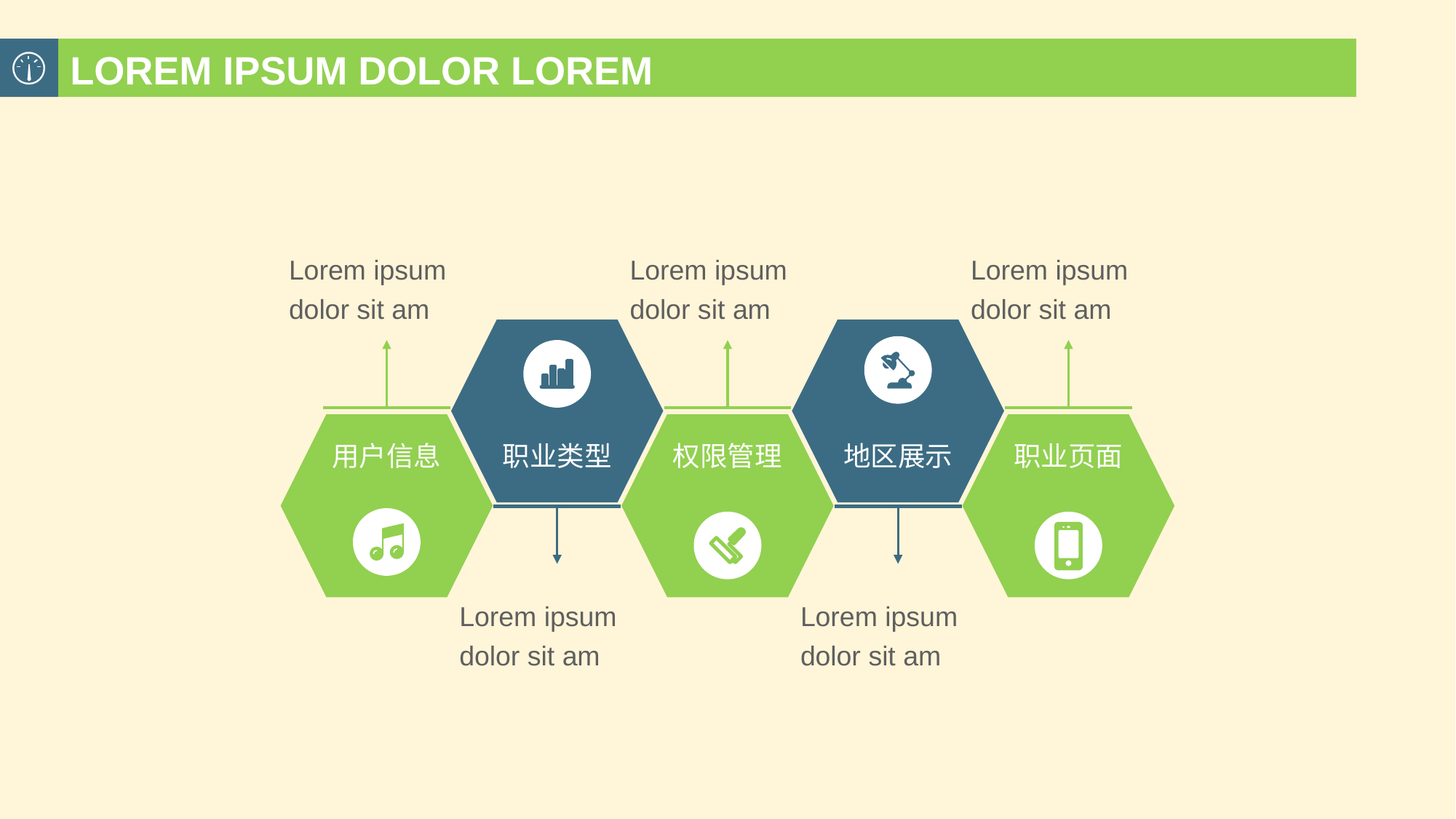

LOREM IPSUM DOLOR LOREM
Lorem ipsum dolor sit am
Lorem ipsum dolor sit am
Lorem ipsum dolor sit am

用户信息
职业类型
权限管理
地区展示
职业页面
Lorem ipsum dolor sit am
Lorem ipsum dolor sit am